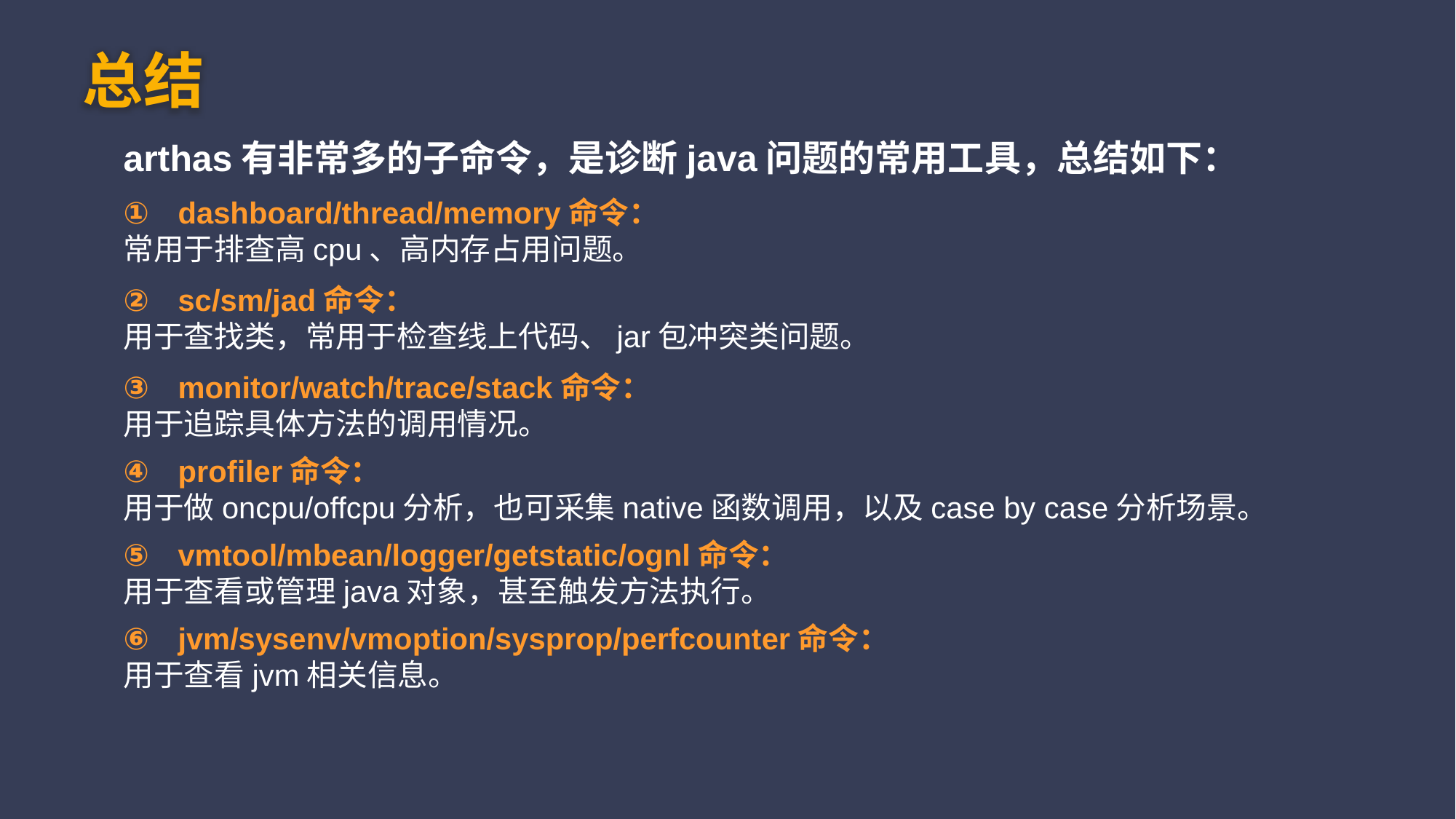

总结
arthas有非常多的子命令，是诊断java问题的常用工具，总结如下：
dashboard/thread/memory命令：
常用于排查高cpu、高内存占用问题。
sc/sm/jad命令：
用于查找类，常用于检查线上代码、jar包冲突类问题。
monitor/watch/trace/stack命令：
用于追踪具体方法的调用情况。
profiler命令：
用于做oncpu/offcpu分析，也可采集native函数调用，以及case by case分析场景。
vmtool/mbean/logger/getstatic/ognl命令：
用于查看或管理java对象，甚至触发方法执行。
jvm/sysenv/vmoption/sysprop/perfcounter命令：
用于查看jvm相关信息。